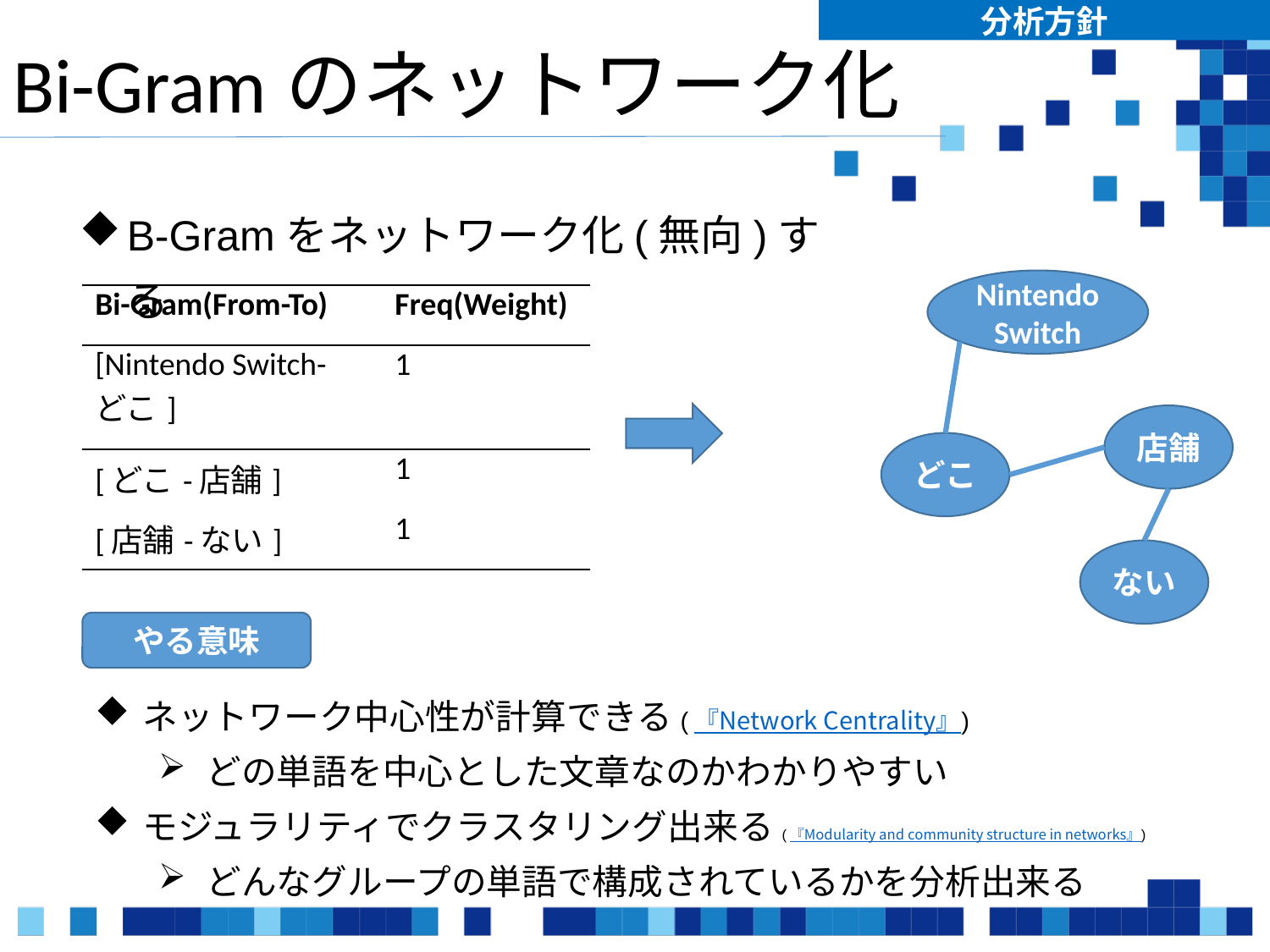

分析方針
# Bi-Gramのネットワーク化
B-Gramをネットワーク化(無向)する
Nintendo Switch
| Bi-Gram(From-To) | Freq(Weight) |
| --- | --- |
| [Nintendo Switch- どこ] | 1 |
| [どこ-店舗] | 1 |
| [店舗-ない] | 1 |

店舗
どこ
ない
やる意味
ネットワーク中心性が計算できる(『Network Centrality』)
どの単語を中心とした文章なのかわかりやすい
モジュラリティでクラスタリング出来る(『Modularity and community structure in networks』)
どんなグループの単語で構成されているかを分析出来る